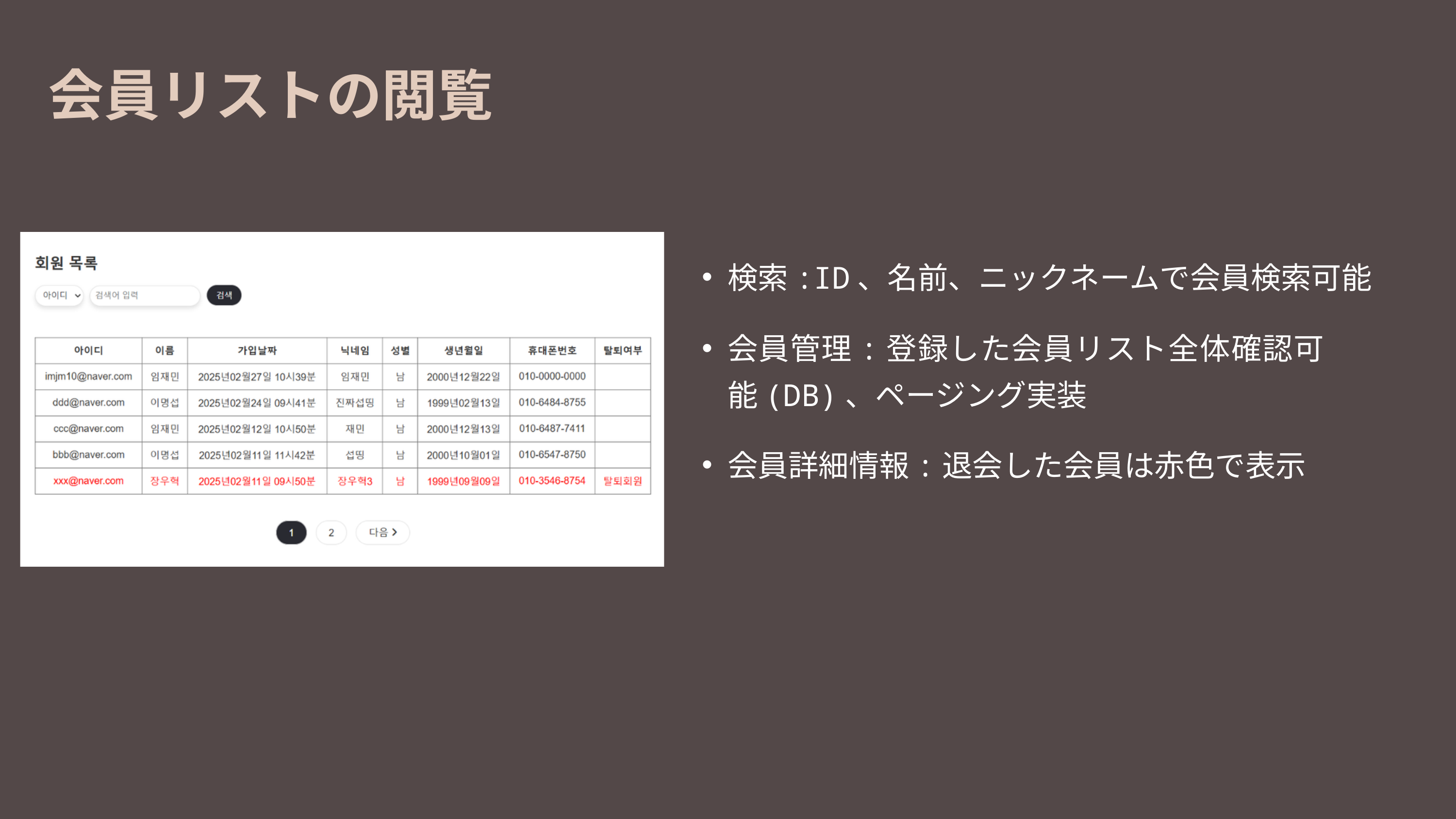

会員リストの閲覧

検索:ID、名前、ニックネームで会員検索可能

会員管理:登録した会員リスト全体確認可能(DB)、ページング実装

会員詳細情報:退会した会員は赤色で表示